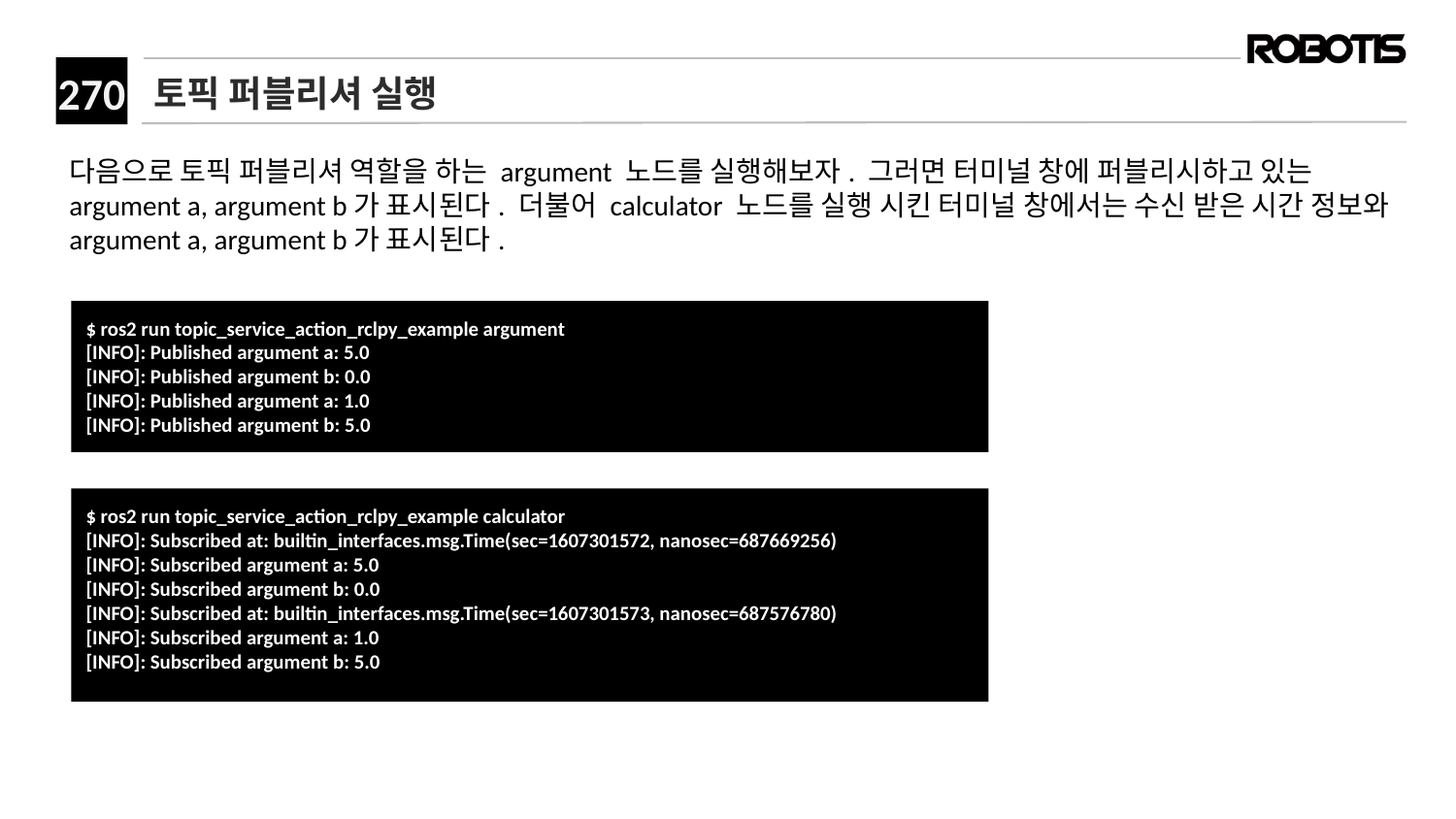

# 토픽 퍼블리셔 실행
다음으로 토픽 퍼블리셔 역할을 하는 argument 노드를 실행해보자. 그러면 터미널 창에 퍼블리시하고 있는 argument a, argument b가 표시된다. 더불어 calculator 노드를 실행 시킨 터미널 창에서는 수신 받은 시간 정보와 argument a, argument b가 표시된다.
$ ros2 run topic_service_action_rclpy_example argument
[INFO]: Published argument a: 5.0
[INFO]: Published argument b: 0.0
[INFO]: Published argument a: 1.0
[INFO]: Published argument b: 5.0

$ ros2 run topic_service_action_rclpy_example calculator
[INFO]: Subscribed at: builtin_interfaces.msg.Time(sec=1607301572, nanosec=687669256)
[INFO]: Subscribed argument a: 5.0
[INFO]: Subscribed argument b: 0.0
[INFO]: Subscribed at: builtin_interfaces.msg.Time(sec=1607301573, nanosec=687576780)
[INFO]: Subscribed argument a: 1.0
[INFO]: Subscribed argument b: 5.0